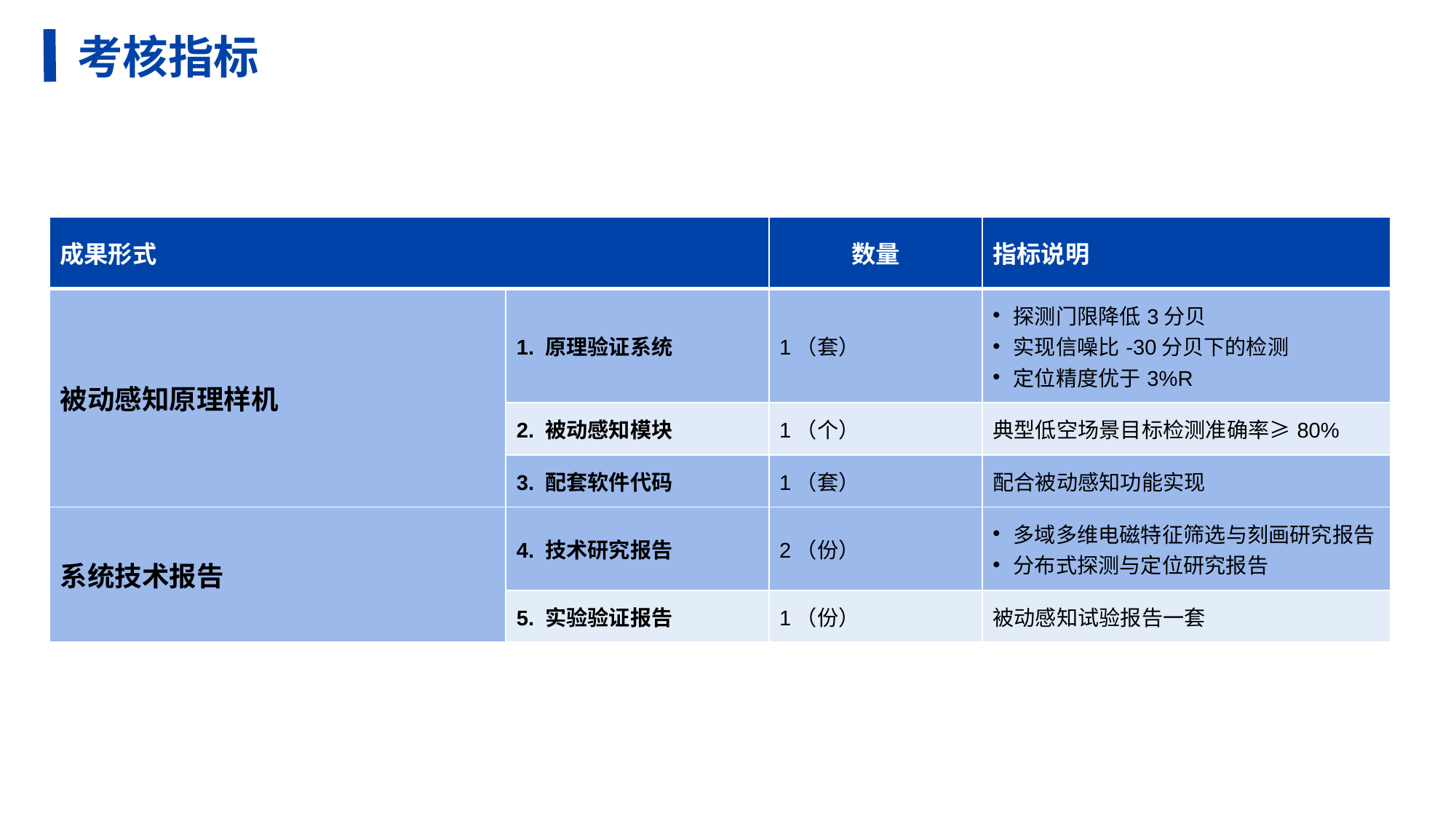

考核指标
| 成果形式 | 成果形式 | 数量 | 指标说明 |
| --- | --- | --- | --- |
| 被动感知原理样机 | 1. 原理验证系统 | 1（套） | 探测门限降低3分贝 实现信噪比-30分贝下的检测 定位精度优于3%R |
|  | 2. 被动感知模块 | 1（个） | 典型低空场景目标检测准确率≥80% |
|  | 3. 配套软件代码 | 1（套） | 配合被动感知功能实现 |
| 系统技术报告 | 4. 技术研究报告 | 2（份） | 多域多维电磁特征筛选与刻画研究报告 分布式探测与定位研究报告 |
|  | 5. 实验验证报告 | 1（份） | 被动感知试验报告一套 |